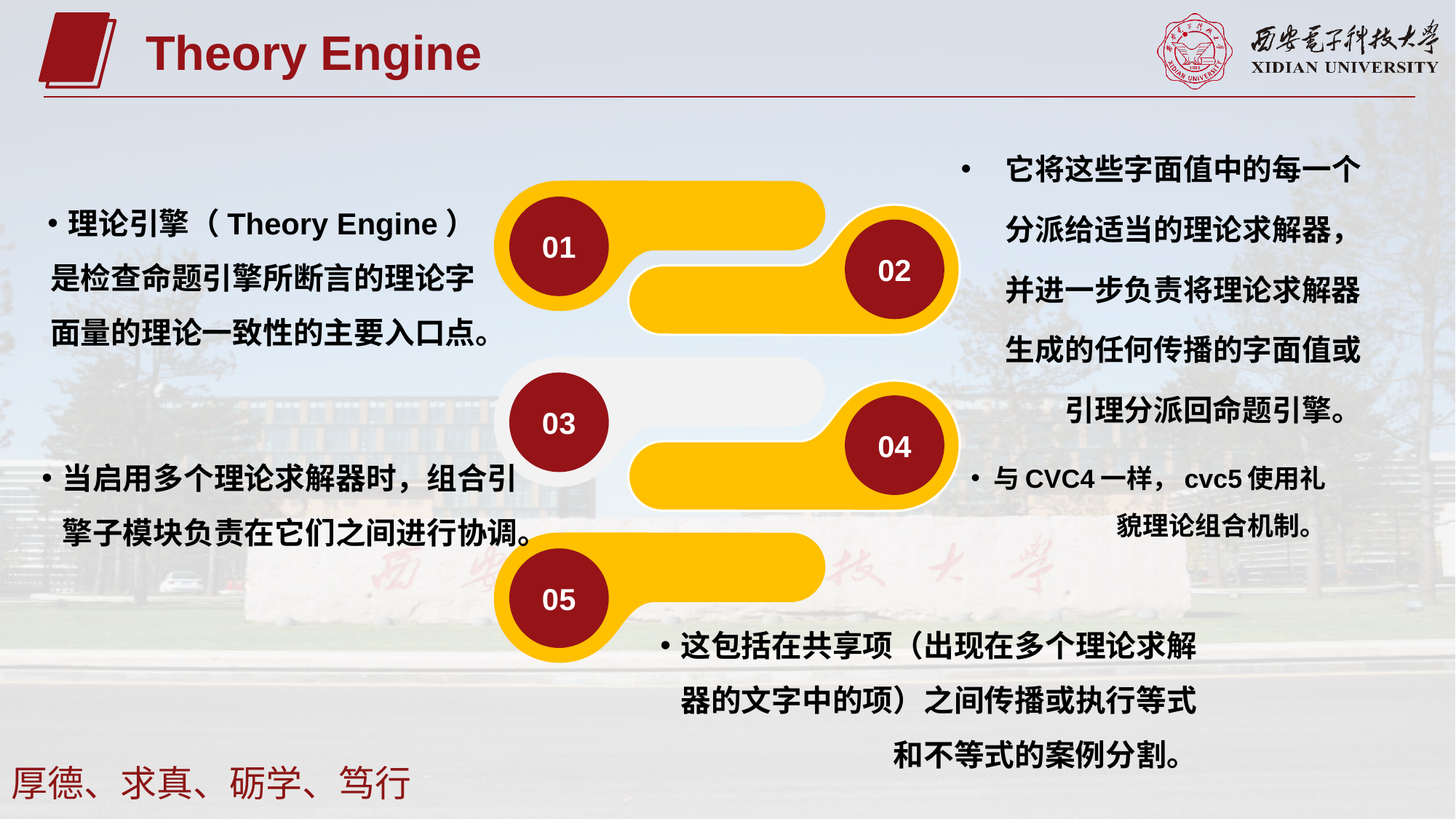

Theory Engine
它将这些字面值中的每一个分派给适当的理论求解器，并进一步负责将理论求解器生成的任何传播的字面值或引理分派回命题引擎。

理论引擎（Theory Engine）是检查命题引擎所断言的理论字面量的理论一致性的主要入口点。

01

02

03

04
当启用多个理论求解器时，组合引擎子模块负责在它们之间进行协调。
与CVC4一样，cvc5使用礼貌理论组合机制。

05
这包括在共享项（出现在多个理论求解器的文字中的项）之间传播或执行等式和不等式的案例分割。